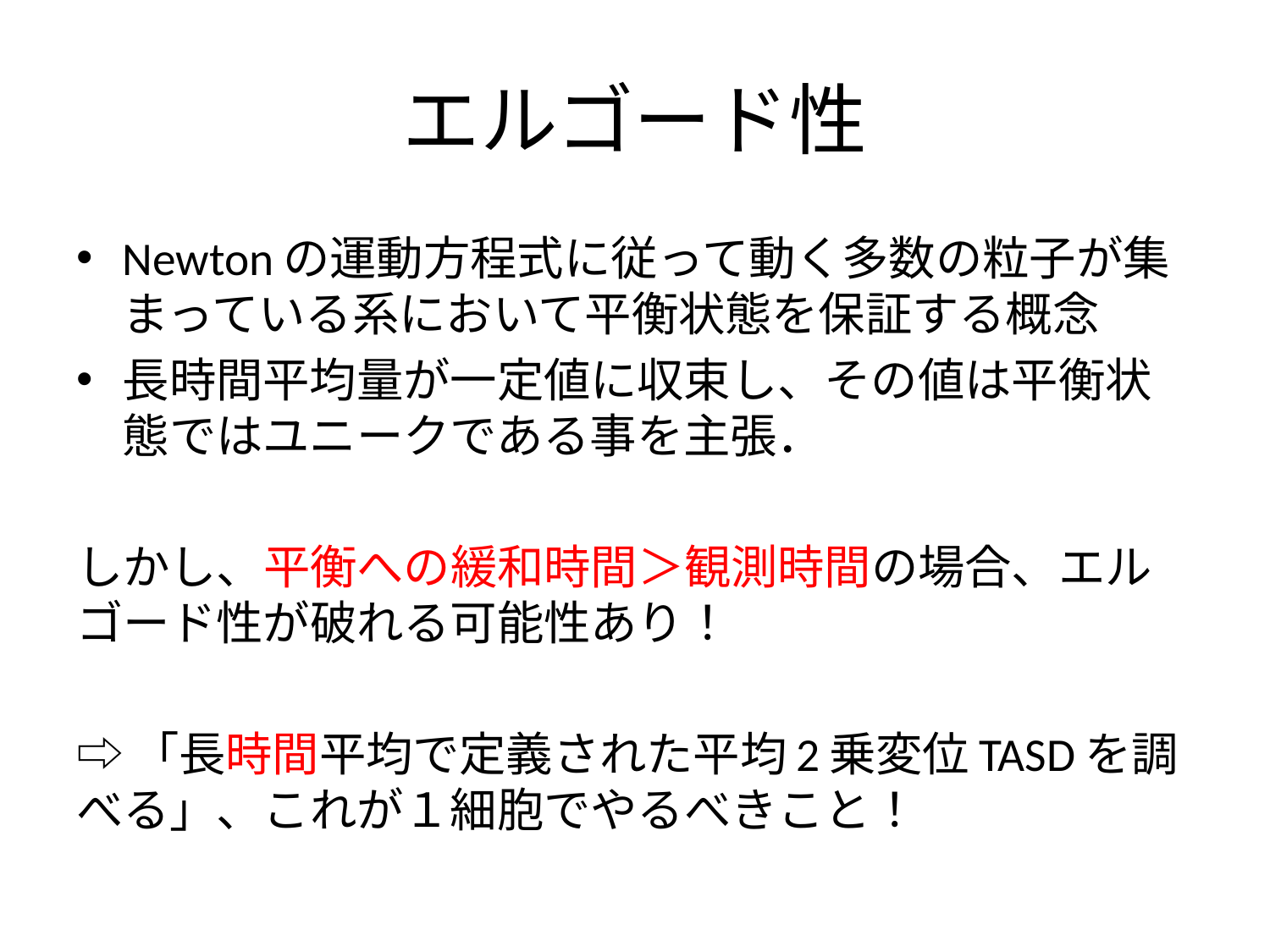

# エルゴード性
Newtonの運動方程式に従って動く多数の粒子が集まっている系において平衡状態を保証する概念
長時間平均量が一定値に収束し、その値は平衡状態ではユニークである事を主張．

しかし、平衡への緩和時間＞観測時間の場合、エルゴード性が破れる可能性あり！

⇨「長時間平均で定義された平均2乗変位TASDを調べる」、これが１細胞でやるべきこと！